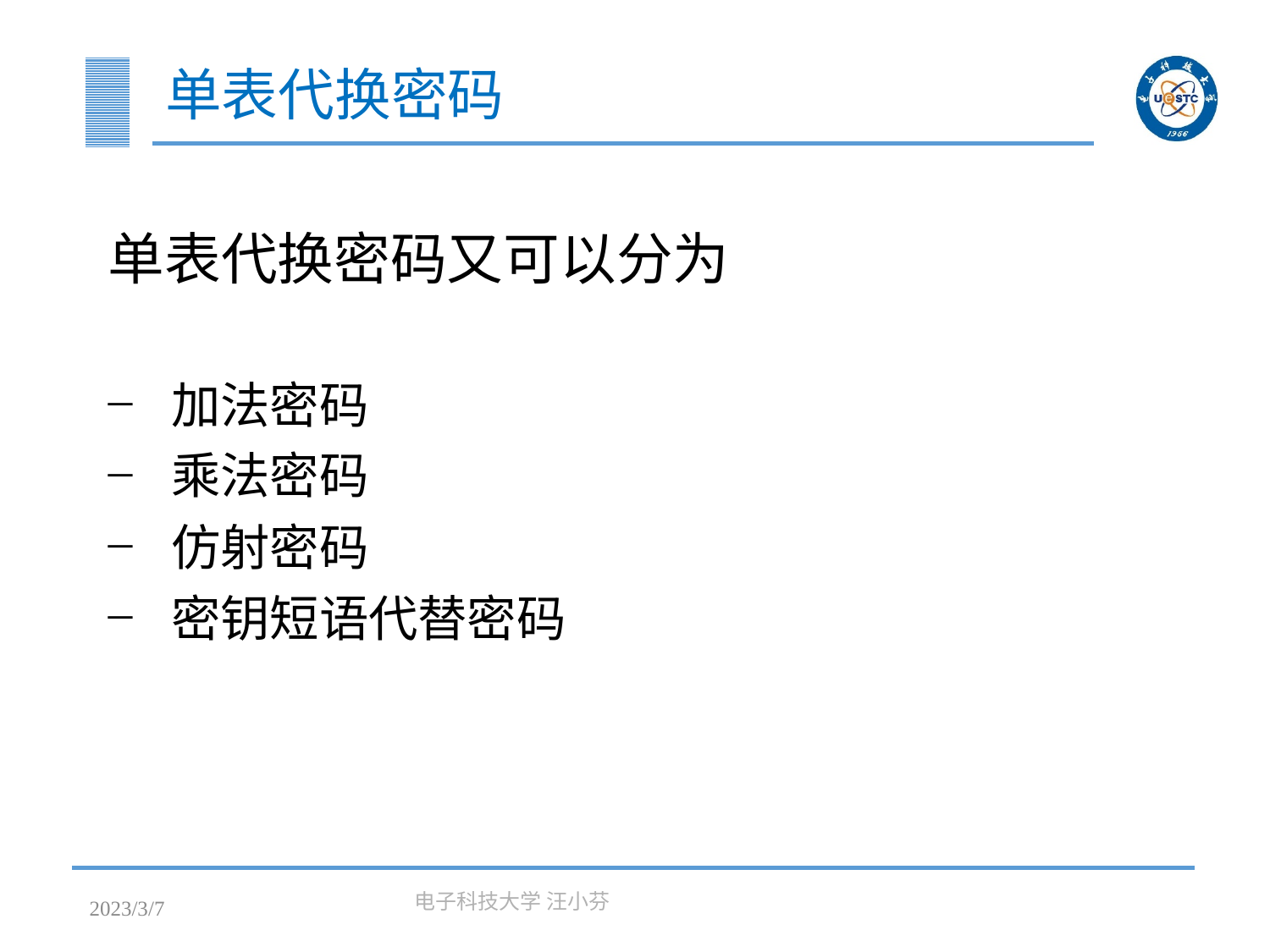

# 单表代换密码
单表代换密码又可以分为

加法密码
乘法密码
仿射密码
密钥短语代替密码
2023/3/7
电子科技大学 汪小芬